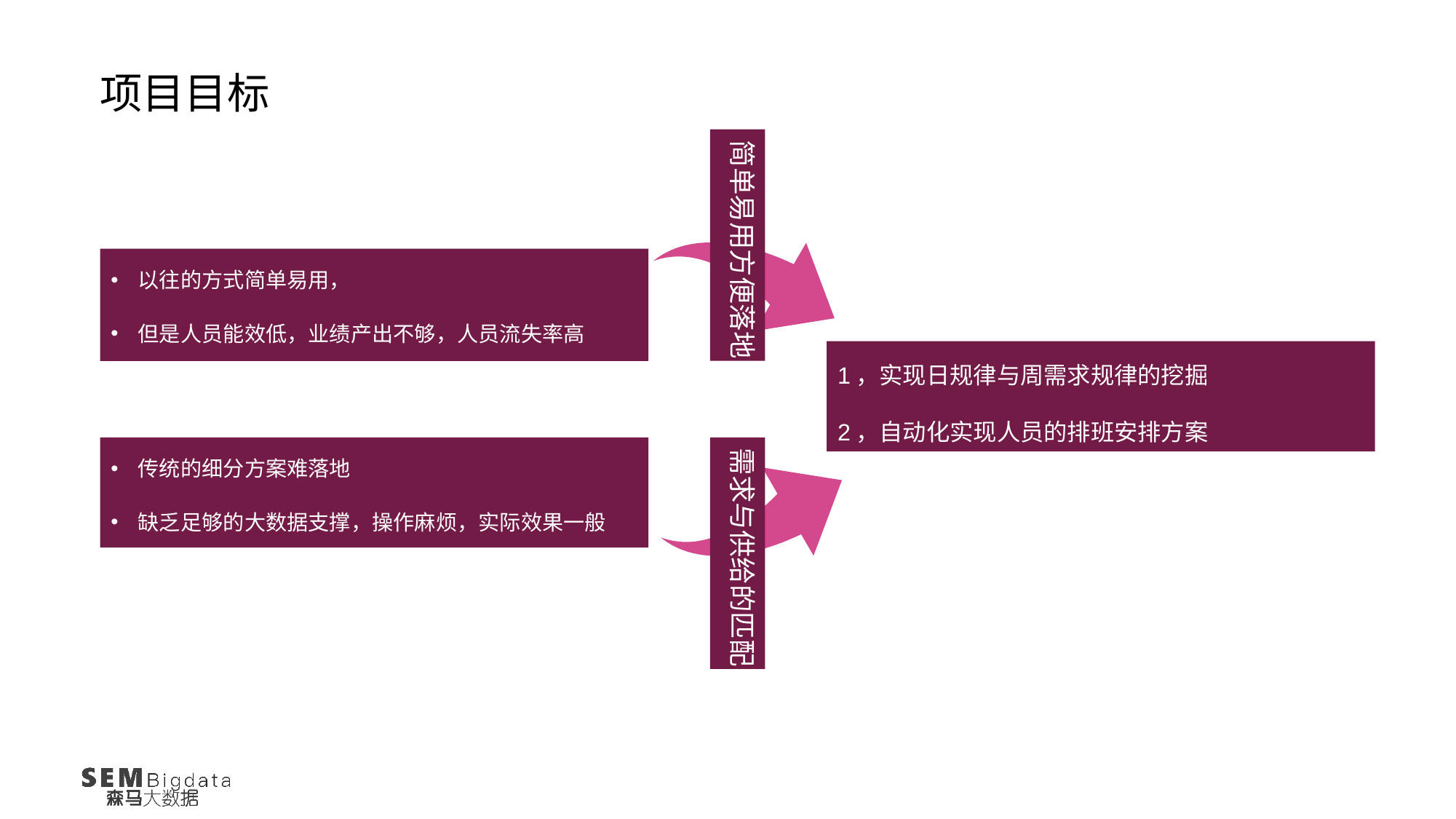

项目目标
简单易用方便落地

以往的方式简单易用，
但是人员能效低，业绩产出不够，人员流失率高
1，实现日规律与周需求规律的挖掘
2，自动化实现人员的排班安排方案
传统的细分方案难落地
缺乏足够的大数据支撑，操作麻烦，实际效果一般
需求与供给的匹配